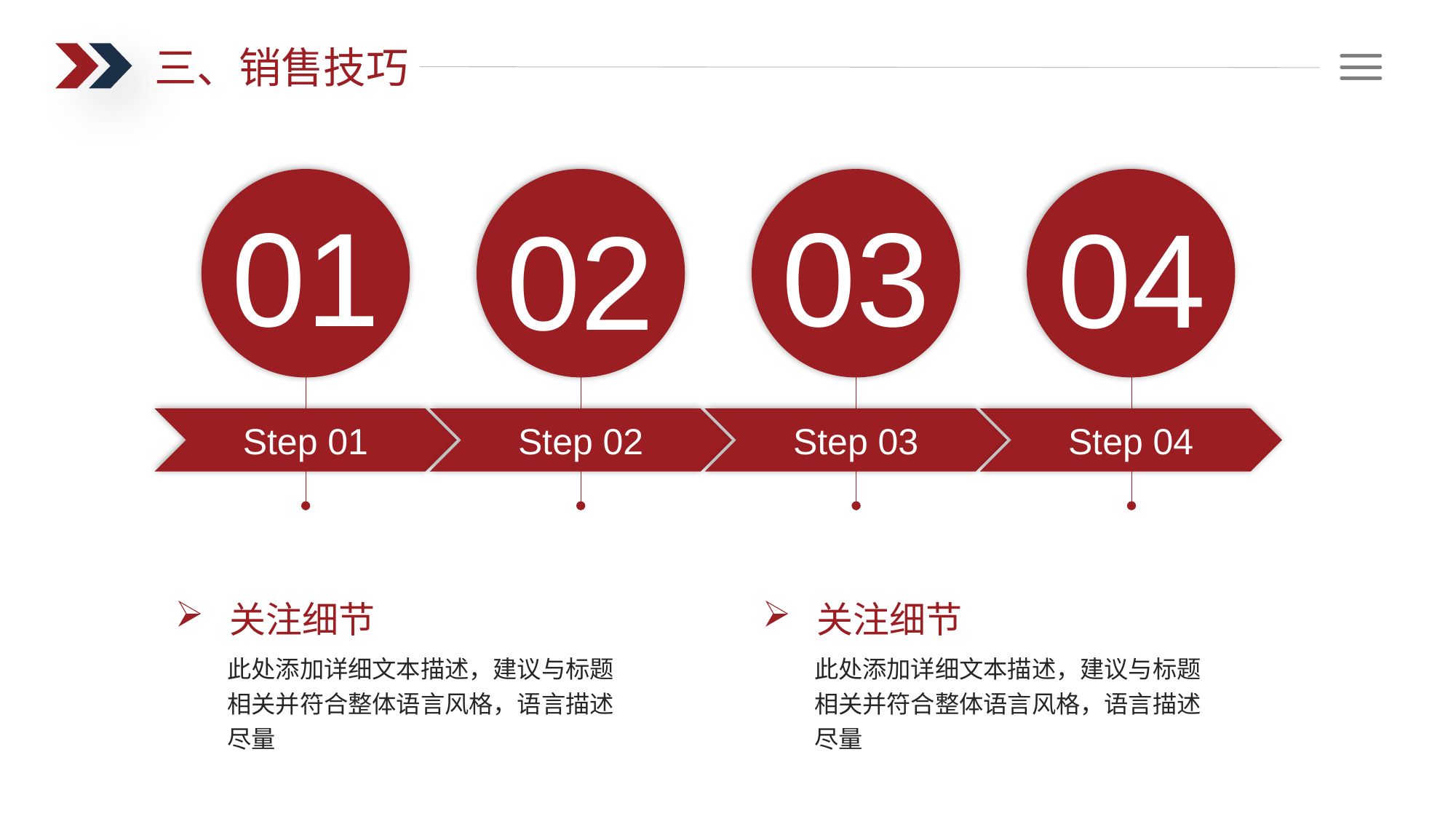

三、销售技巧

01
03
04
02
Step 03
Step 04
Step 02
Step 01
关注细节
关注细节
此处添加详细文本描述，建议与标题相关并符合整体语言风格，语言描述尽量
此处添加详细文本描述，建议与标题相关并符合整体语言风格，语言描述尽量